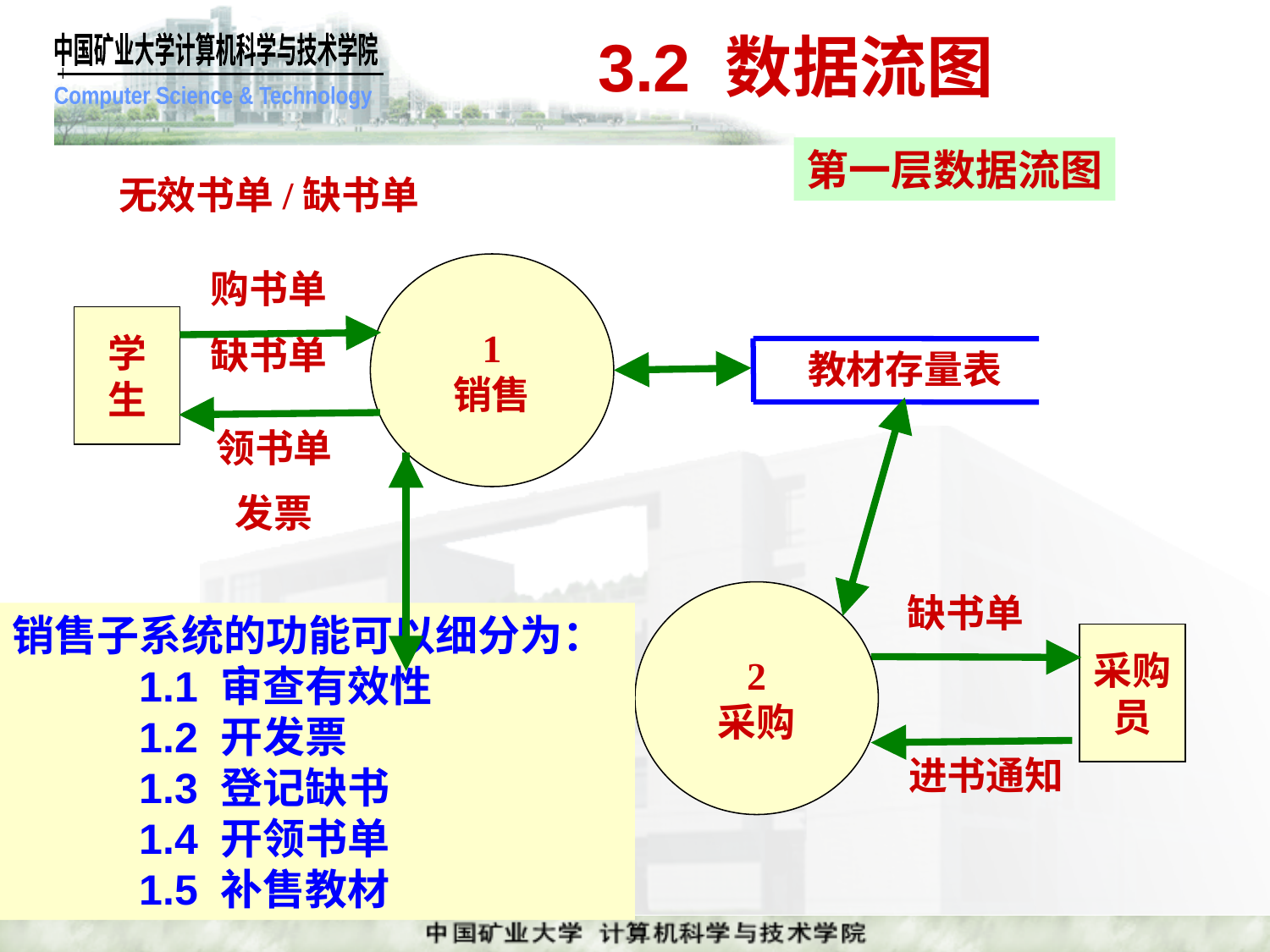

# 3.2 数据流图
第一层数据流图
无效书单/缺书单
1
销售
购书单
缺书单
学
生
教材存量表

领书单
发票
2
采购
缺书单
销售子系统的功能可以细分为：
	1.1 审查有效性
	1.2 开发票
	1.3 登记缺书
	1.4 开领书单
	1.5 补售教材
采购
员
缺书登记表

进书通知
23